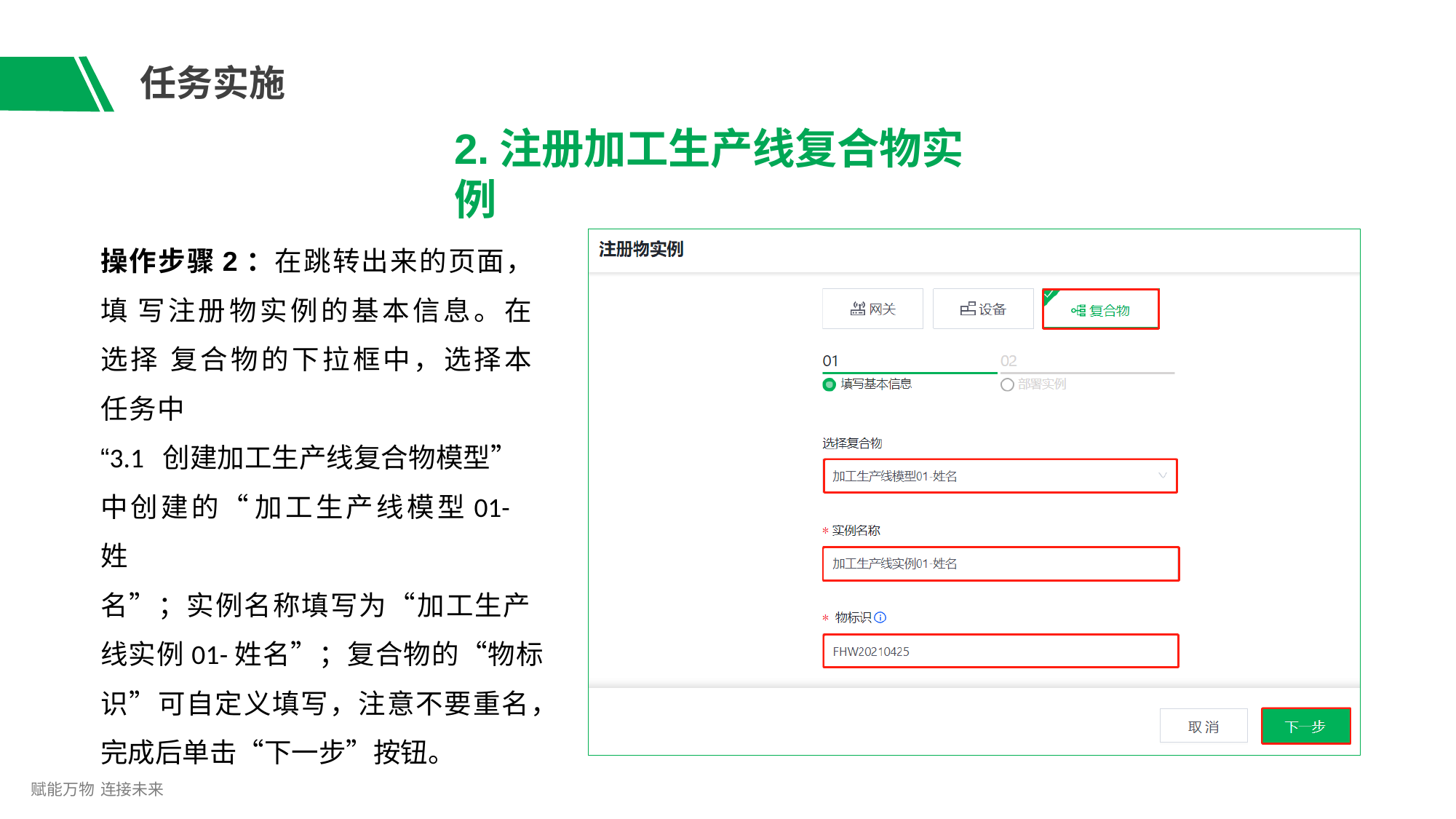

# 任务实施
2.注册加工生产线复合物实例
操作步骤2：在跳转出来的页面，填 写注册物实例的基本信息。在选择 复合物的下拉框中，选择本任务中
“3.1 创建加工生产线复合物模型”  中创建的“ 加工生产线模型01- 姓
名”；实例名称填写为“加工生产 线实例01-姓名”；复合物的“物标 识”可自定义填写，注意不要重名， 完成后单击“下一步”按钮。

赋能万物 连接未来